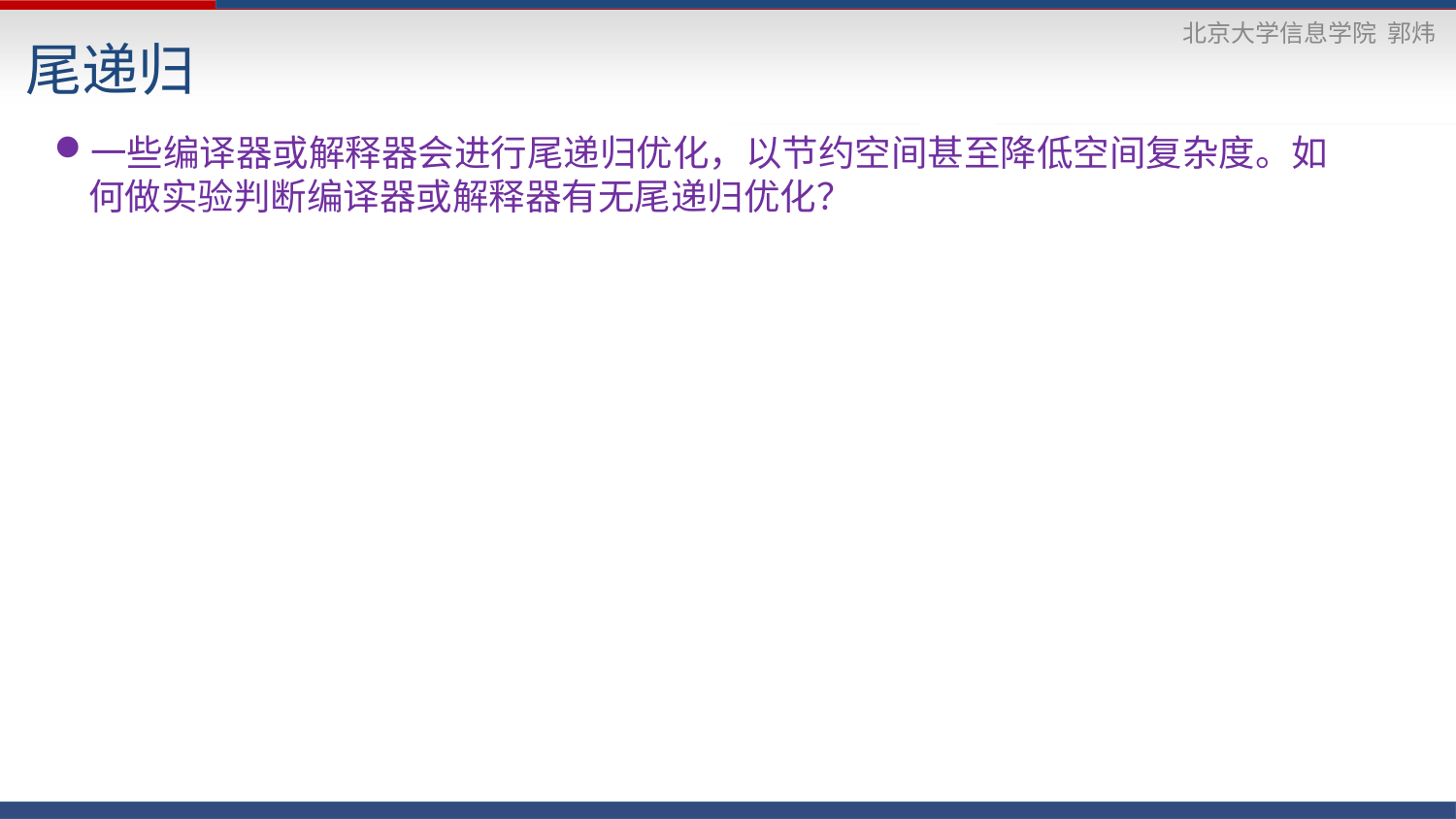

尾递归
一些编译器或解释器会进行尾递归优化，以节约空间甚至降低空间复杂度。如何做实验判断编译器或解释器有无尾递归优化？

63